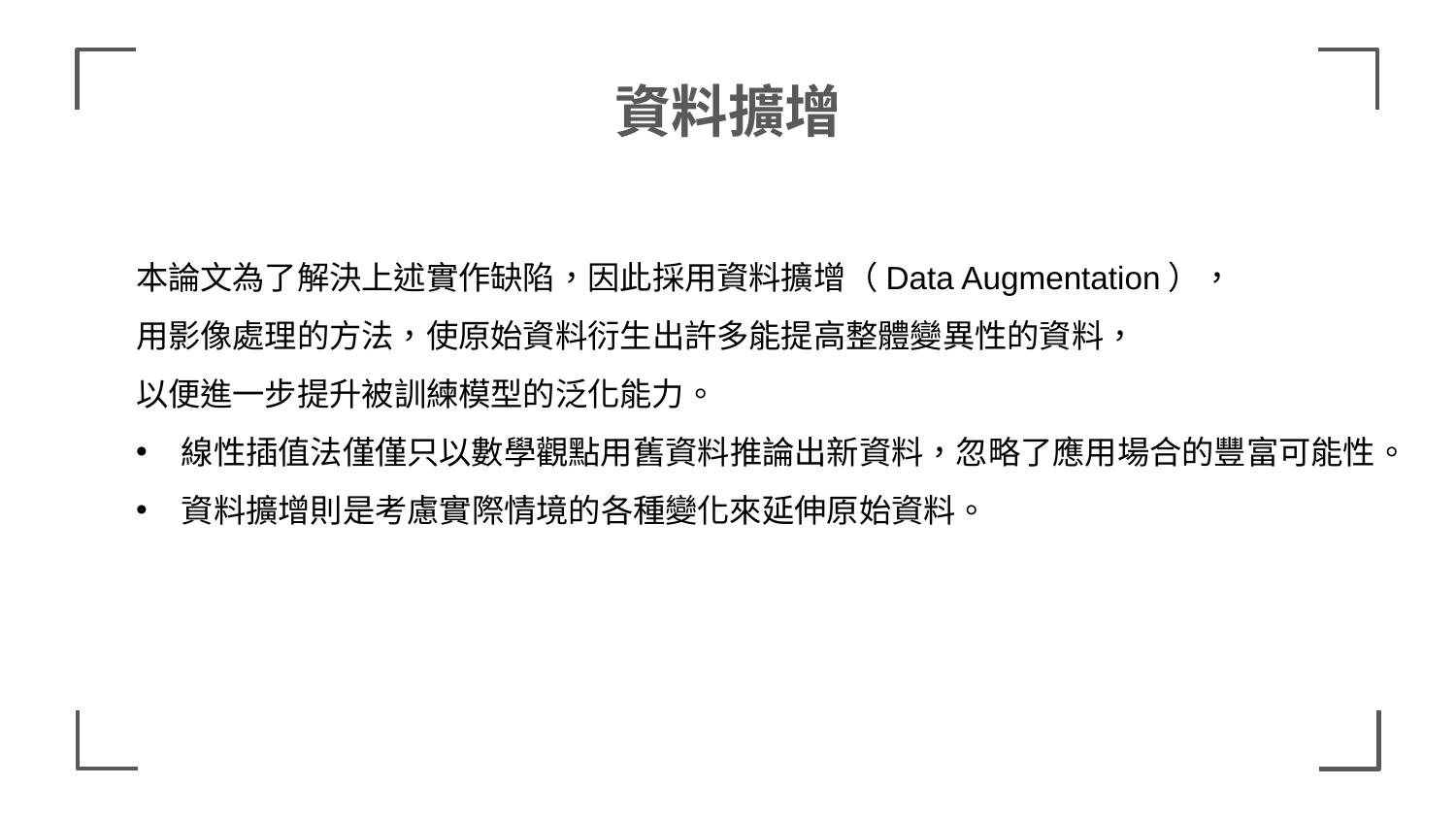

# 資料擴增
本論文為了解決上述實作缺陷，因此採用資料擴增（Data Augmentation），
用影像處理的方法，使原始資料衍生出許多能提高整體變異性的資料，
以便進一步提升被訓練模型的泛化能力。
線性插值法僅僅只以數學觀點用舊資料推論出新資料，忽略了應用場合的豐富可能性。
資料擴增則是考慮實際情境的各種變化來延伸原始資料。